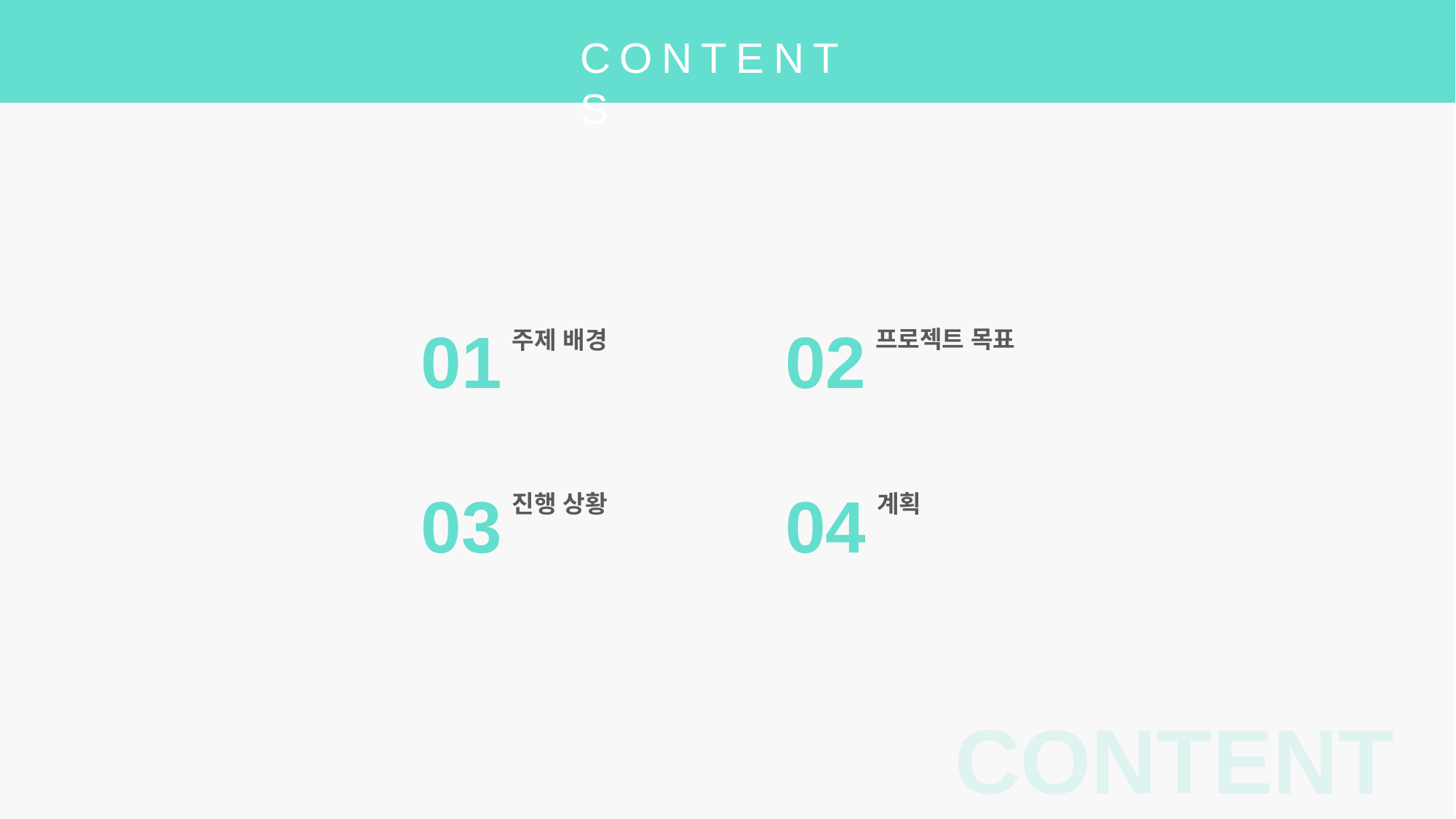

CONTENTS
01
주제 배경
02
프로젝트 목표
03
진행 상황
04
계획
CONTENTS